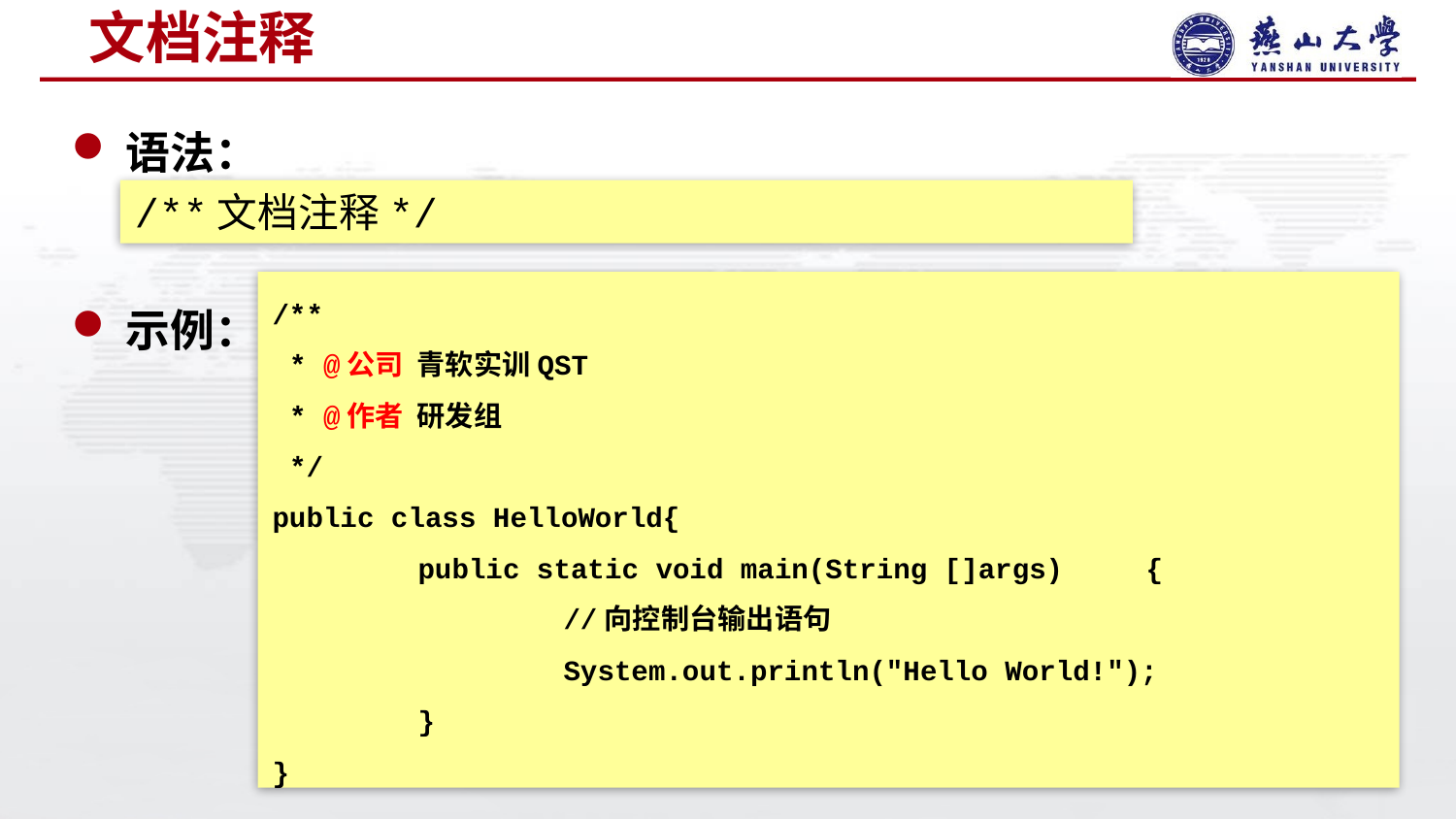

# 文档注释
语法：

示例：

/**文档注释*/
/**
 * @公司  青软实训QST
 * @作者  研发组
 */
public class HelloWorld{
	public static void main(String []args)	{
		//向控制台输出语句
		System.out.println("Hello World!");
	}
}